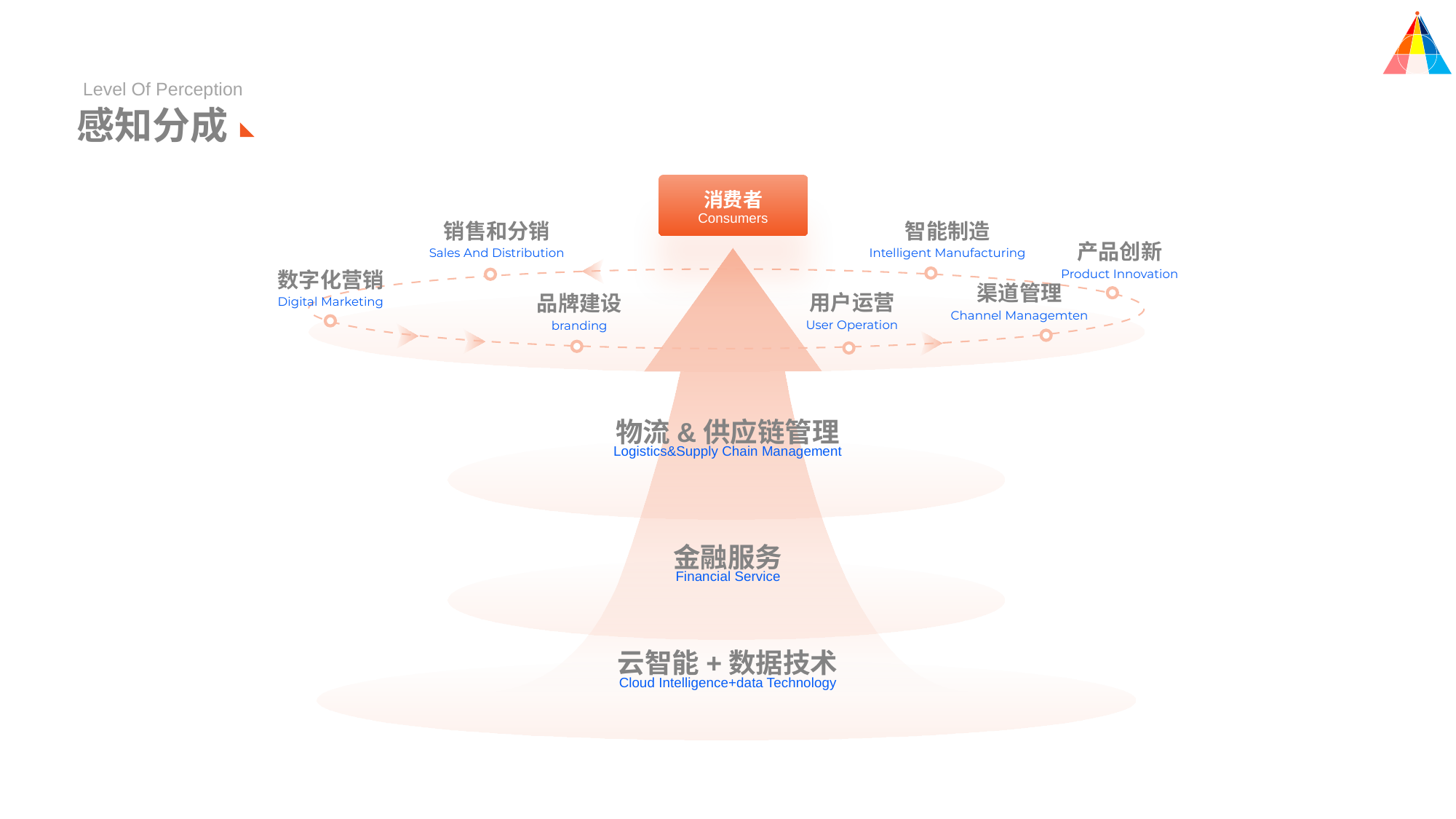

Level Of Perception
感知分成

消费者
Consumers
销售和分销
Sales And Distribution
智能制造
Intelligent Manufacturing
产品创新
Product Innovation

数字化营销
Digital Marketing

渠道管理
Channel Managemten
用户运营
User Operation
品牌建设
branding

物流&供应链管理
Logistics&Supply Chain Management

金融服务
Financial Service

云智能+数据技术
Cloud Intelligence+data Technology